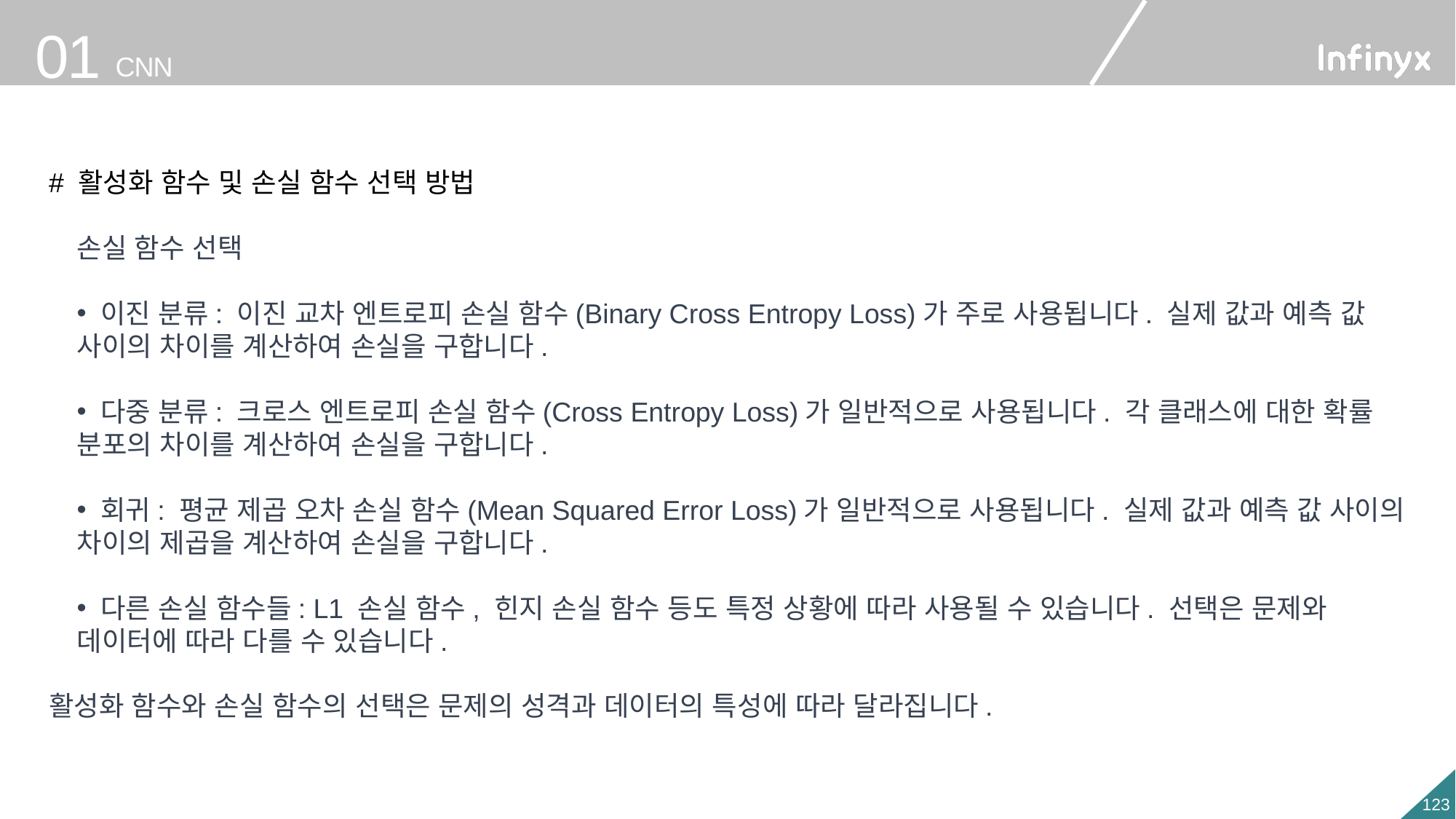

# 활성화 함수 및 손실 함수 선택 방법
손실 함수 선택

 이진 분류: 이진 교차 엔트로피 손실 함수(Binary Cross Entropy Loss)가 주로 사용됩니다. 실제 값과 예측 값 사이의 차이를 계산하여 손실을 구합니다.

 다중 분류: 크로스 엔트로피 손실 함수(Cross Entropy Loss)가 일반적으로 사용됩니다. 각 클래스에 대한 확률 분포의 차이를 계산하여 손실을 구합니다.

 회귀: 평균 제곱 오차 손실 함수(Mean Squared Error Loss)가 일반적으로 사용됩니다. 실제 값과 예측 값 사이의 차이의 제곱을 계산하여 손실을 구합니다.

 다른 손실 함수들: L1 손실 함수, 힌지 손실 함수 등도 특정 상황에 따라 사용될 수 있습니다. 선택은 문제와 데이터에 따라 다를 수 있습니다.
활성화 함수와 손실 함수의 선택은 문제의 성격과 데이터의 특성에 따라 달라집니다.